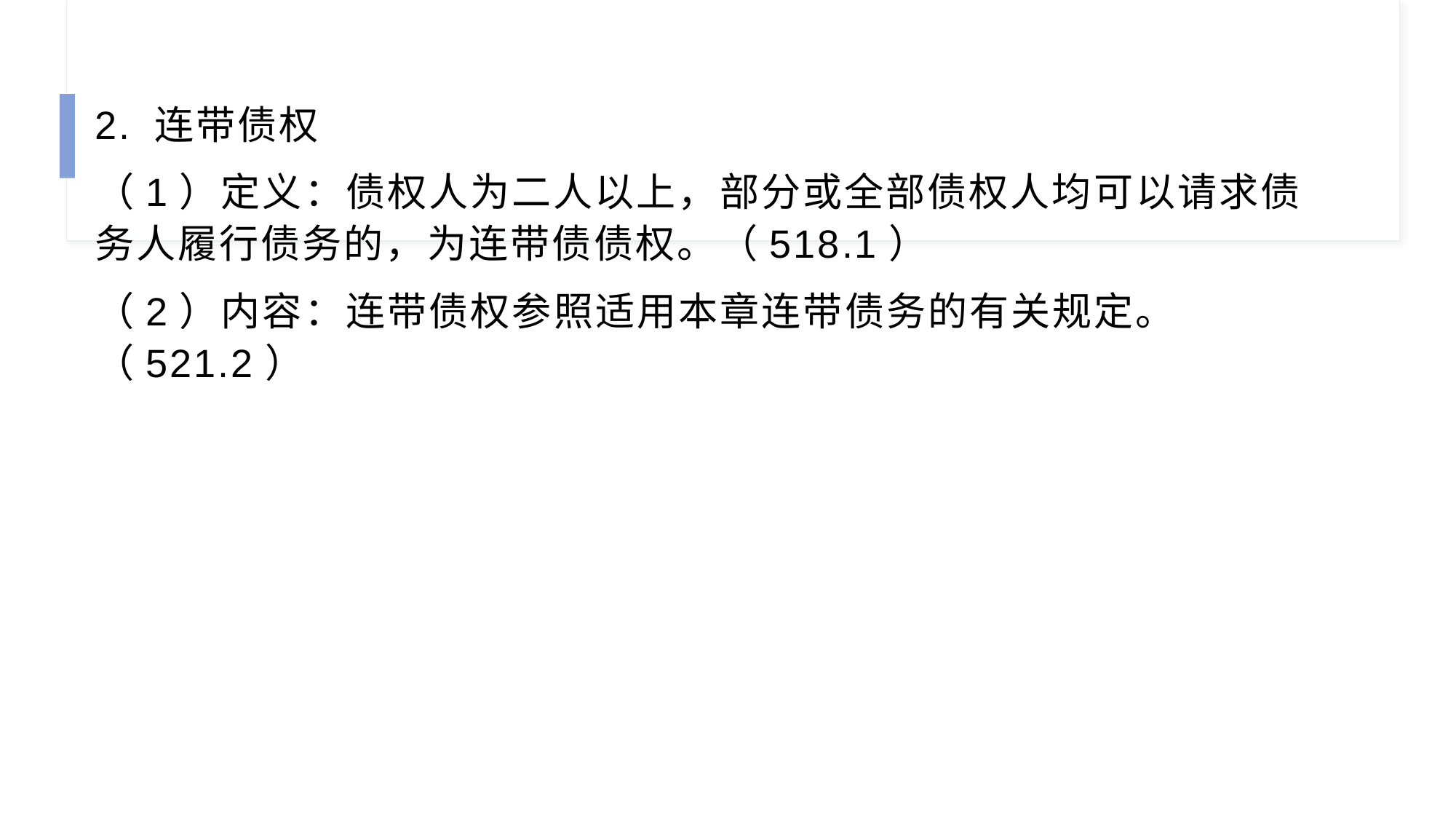

2. 连带债权
（1）定义：债权人为二人以上，部分或全部债权人均可以请求债务人履行债务的，为连带债债权。（518.1）
（2）内容：连带债权参照适用本章连带债务的有关规定。（521.2）